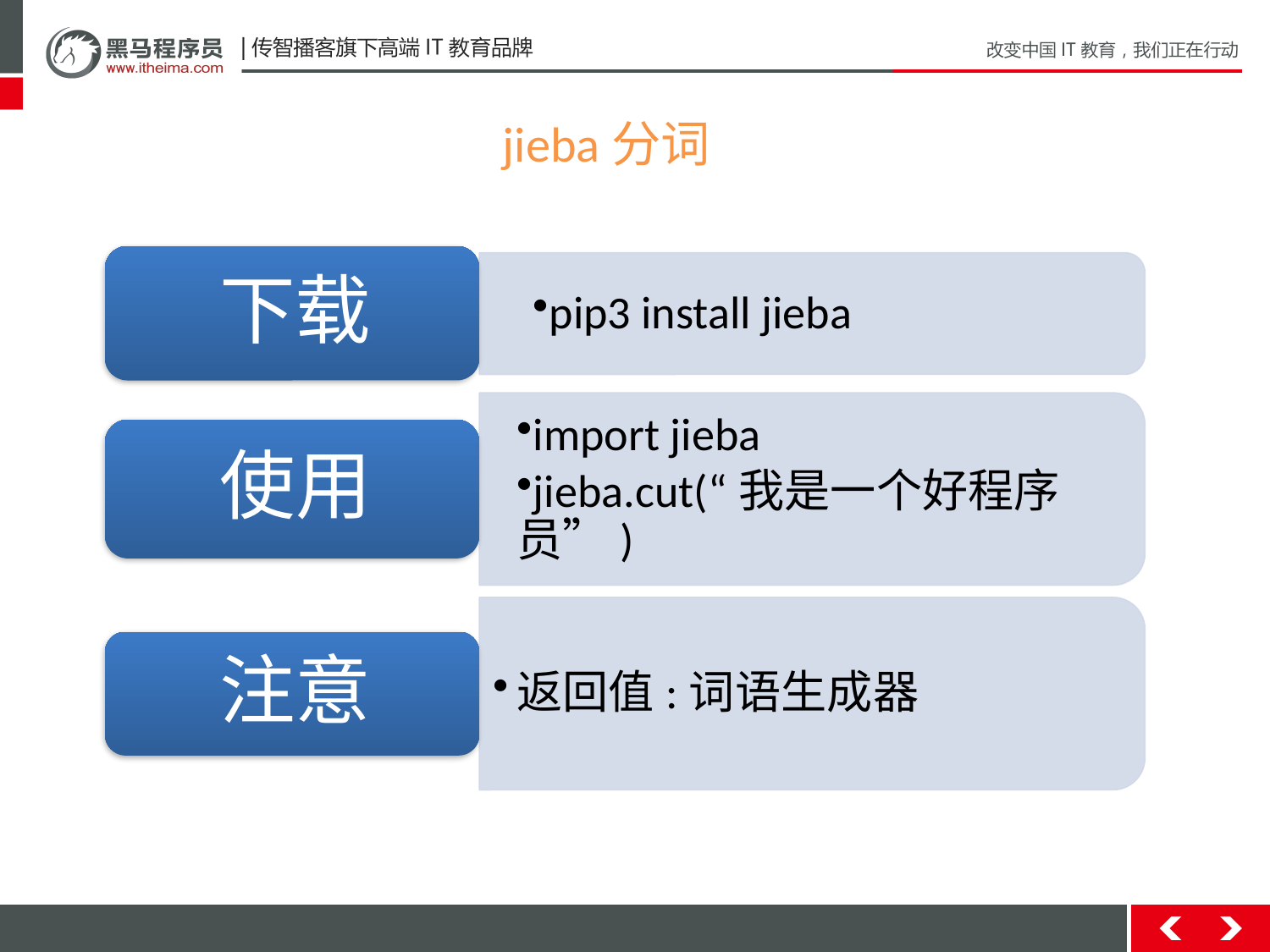

jieba分词
pip3 install jieba
下载
import jieba
jieba.cut(“我是一个好程序员”)
使用
返回值:词语生成器
注意